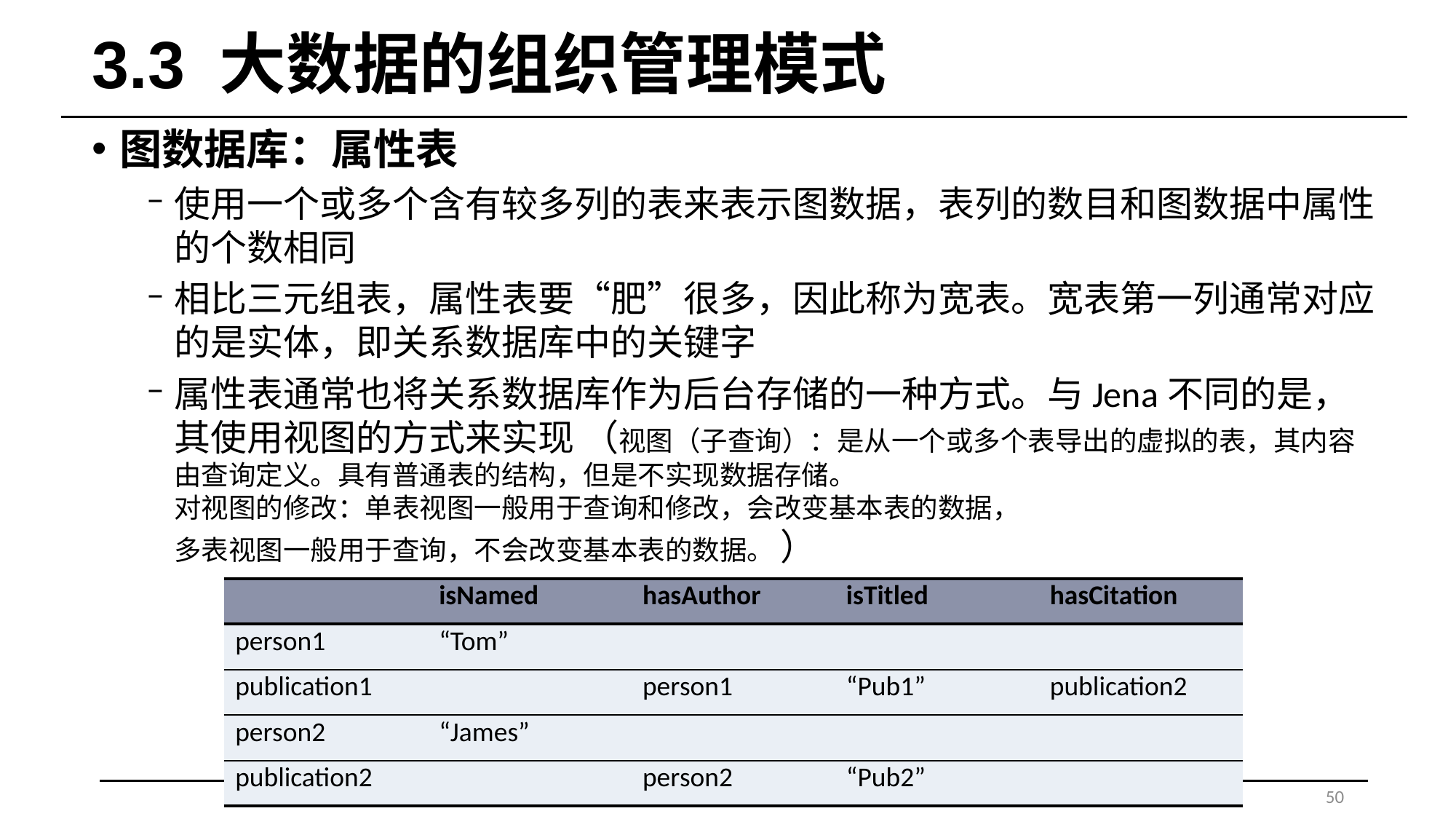

# 3.3 大数据的组织管理模式
图数据库：属性表
使用一个或多个含有较多列的表来表示图数据，表列的数目和图数据中属性的个数相同
相比三元组表，属性表要“肥”很多，因此称为宽表。宽表第一列通常对应的是实体，即关系数据库中的关键字
属性表通常也将关系数据库作为后台存储的一种方式。与Jena不同的是，其使用视图的方式来实现 （视图（子查询）：是从一个或多个表导出的虚拟的表，其内容由查询定义。具有普通表的结构，但是不实现数据存储。
对视图的修改：单表视图一般用于查询和修改，会改变基本表的数据，
多表视图一般用于查询，不会改变基本表的数据。 ）

|  | isNamed | hasAuthor | isTitled | hasCitation |
| --- | --- | --- | --- | --- |
| person1 | “Tom” |  |  |  |
| publication1 |  | person1 | “Pub1” | publication2 |
| person2 | “James” |  |  |  |
| publication2 |  | person2 | “Pub2” |  |
50